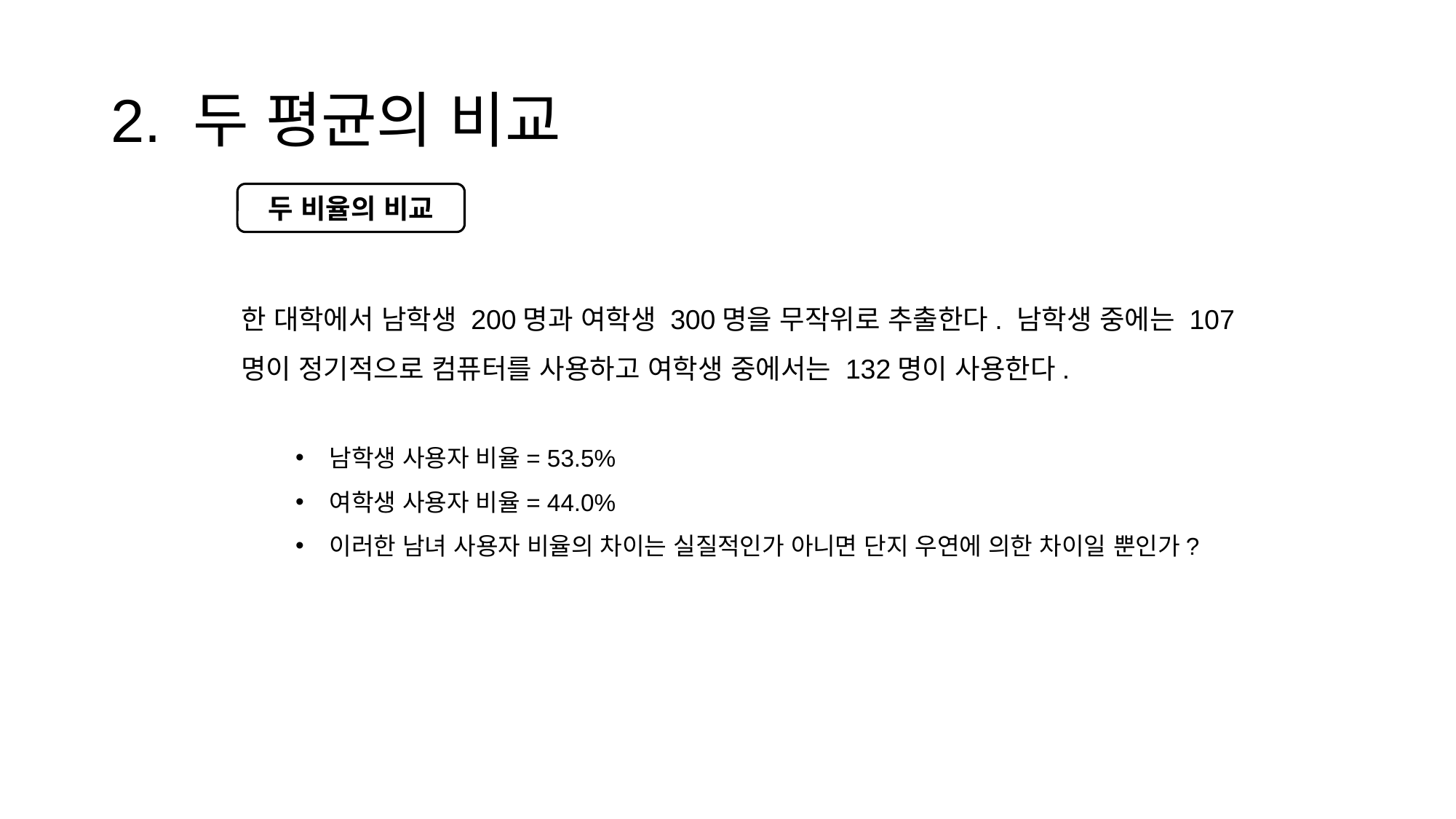

# 2. 두 평균의 비교
두 비율의 비교
한 대학에서 남학생 200명과 여학생 300명을 무작위로 추출한다. 남학생 중에는 107명이 정기적으로 컴퓨터를 사용하고 여학생 중에서는 132명이 사용한다.

남학생 사용자 비율= 53.5%
여학생 사용자 비율= 44.0%
이러한 남녀 사용자 비율의 차이는 실질적인가 아니면 단지 우연에 의한 차이일 뿐인가?